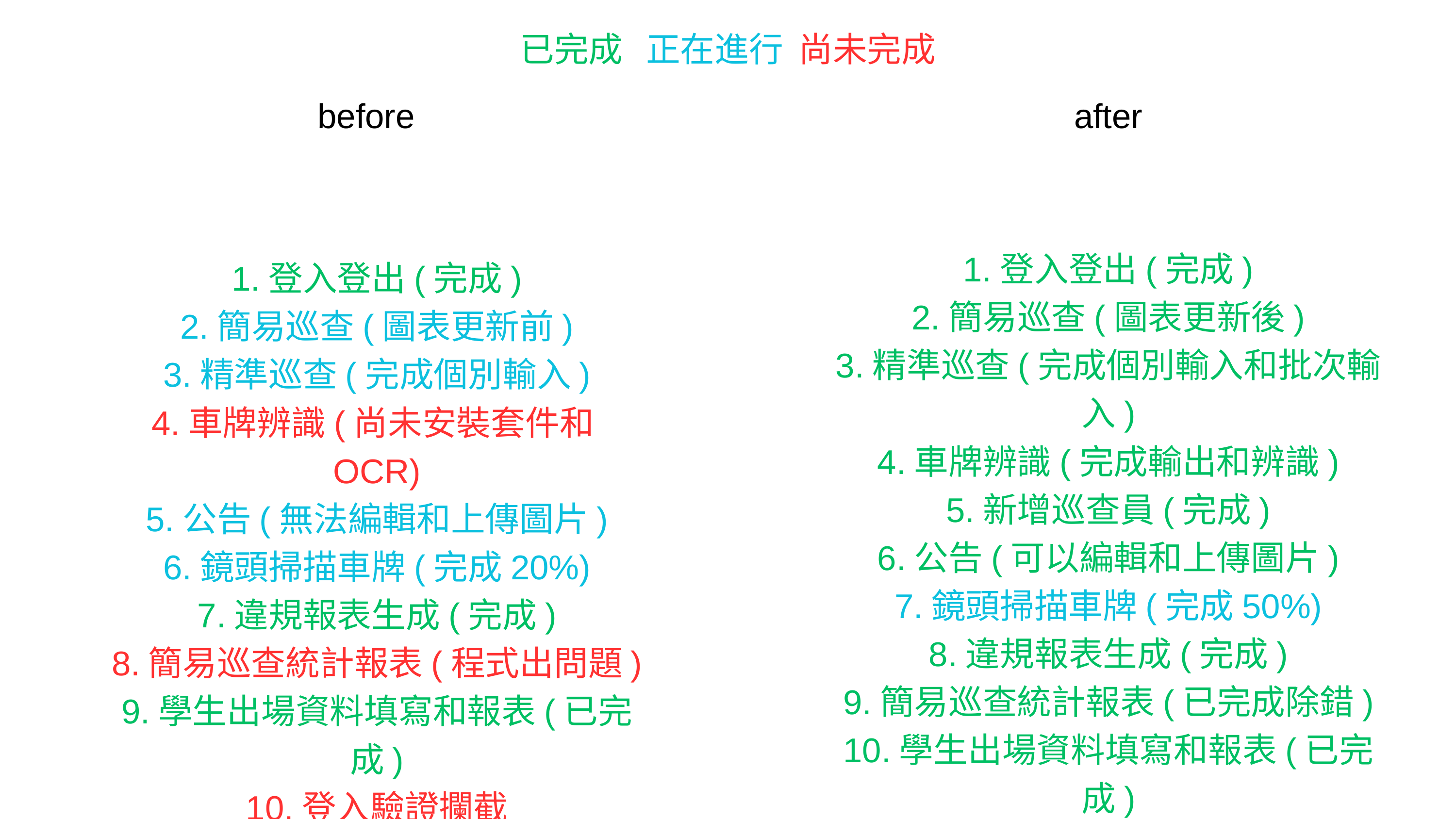

已完成   正在進行  尚未完成
before
after
1.登入登出(完成)
2.簡易巡查(圖表更新後)
3.精準巡查(完成個別輸入和批次輸入)
4.車牌辨識(完成輸出和辨識)
5.新增巡查員(完成)
6.公告(可以編輯和上傳圖片)
7.鏡頭掃描車牌(完成50%)
8.違規報表生成(完成)
9.簡易巡查統計報表(已完成除錯)
10.學生出場資料填寫和報表(已完成)
11.登入驗證攔截
1.登入登出(完成)
2.簡易巡查(圖表更新前)
3.精準巡查(完成個別輸入)
4.車牌辨識(尚未安裝套件和OCR)
5.公告(無法編輯和上傳圖片)
6.鏡頭掃描車牌(完成20%)
7.違規報表生成(完成)
8.簡易巡查統計報表(程式出問題)
9.學生出場資料填寫和報表(已完成)
10.登入驗證攔截